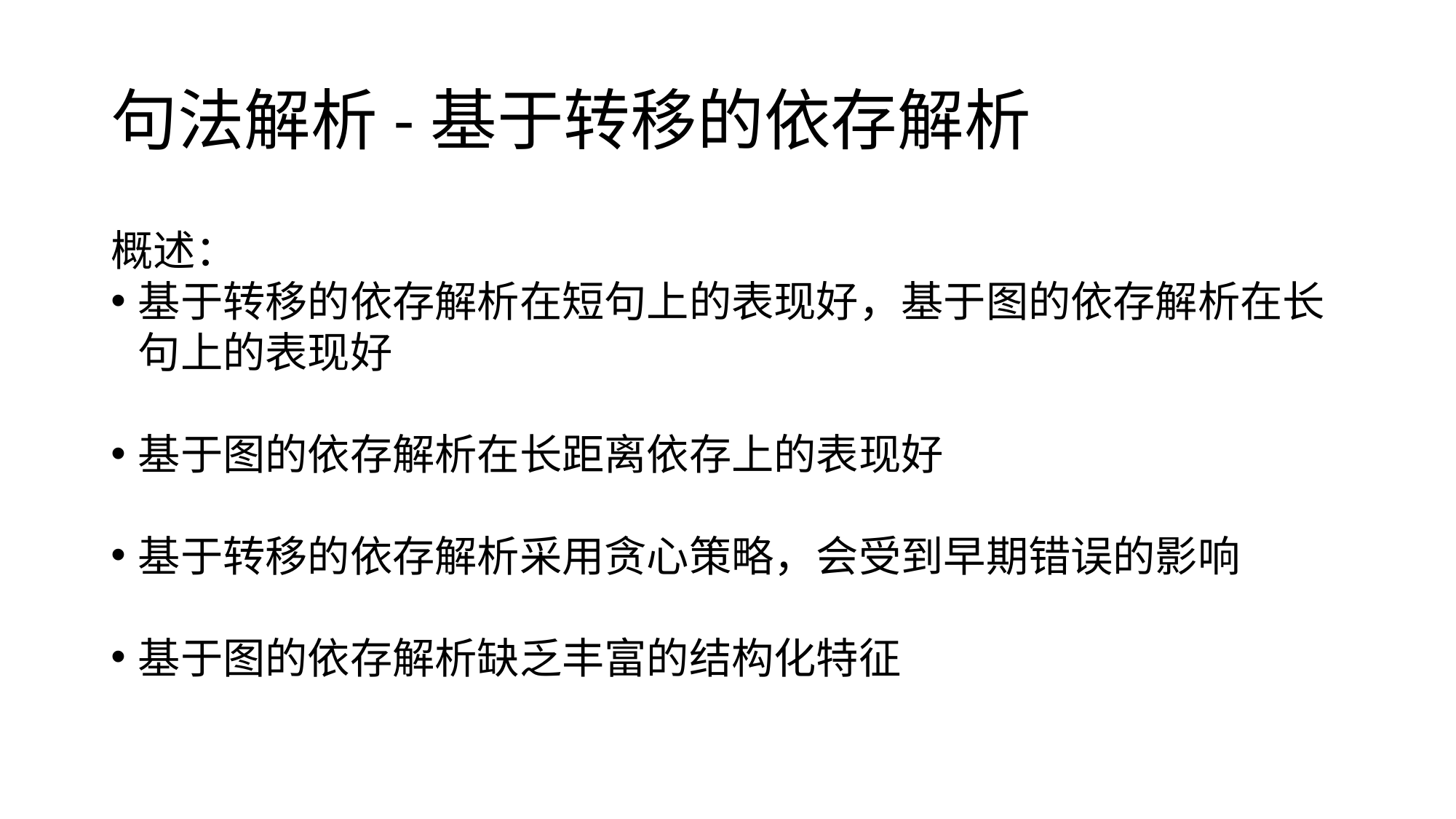

# 句法解析-基于转移的依存解析
概述：
基于转移的依存解析在短句上的表现好，基于图的依存解析在长句上的表现好

基于图的依存解析在长距离依存上的表现好

基于转移的依存解析采用贪心策略，会受到早期错误的影响

基于图的依存解析缺乏丰富的结构化特征